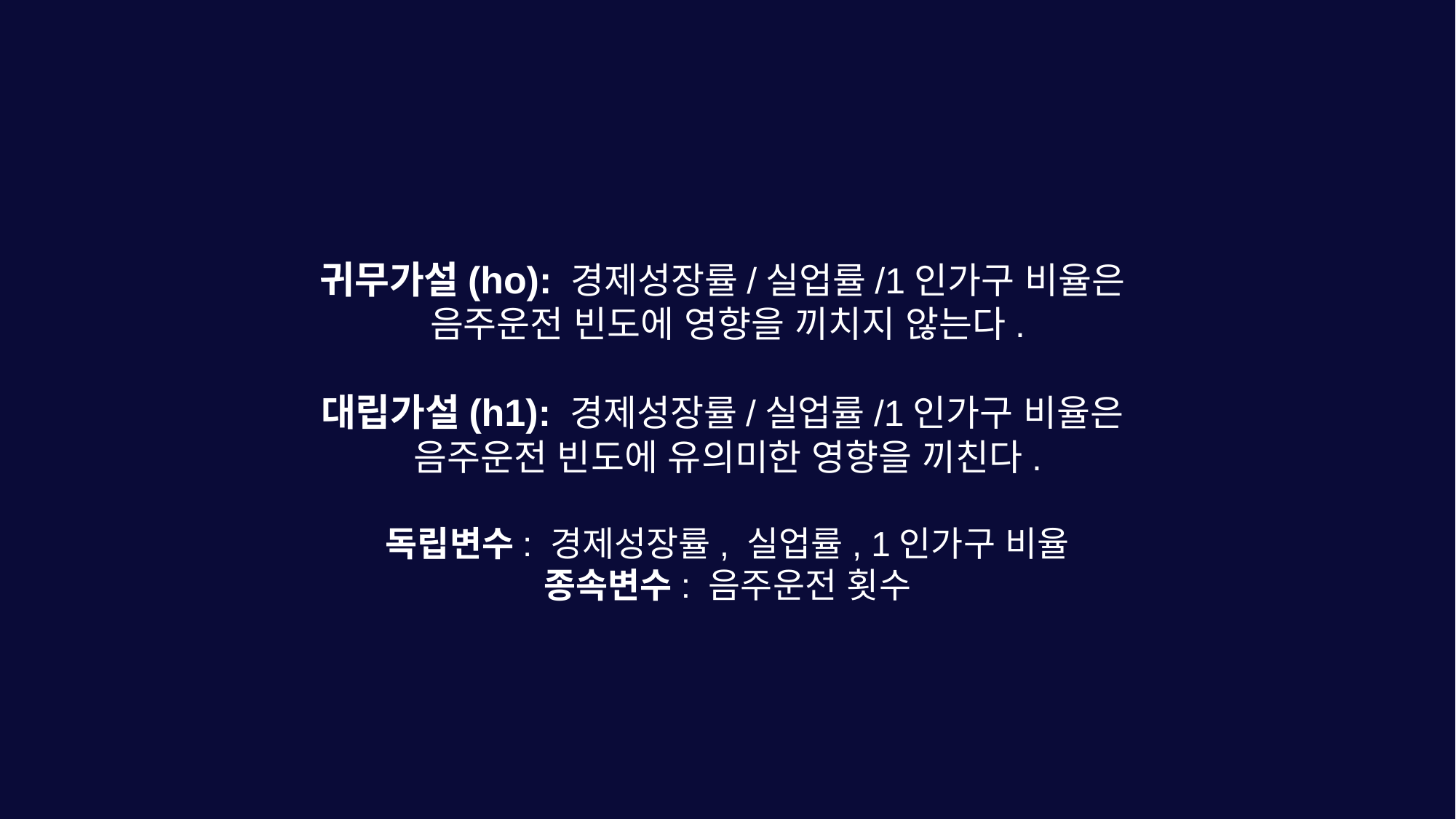

귀무가설(ho): 경제성장률/실업률/1인가구 비율은
음주운전 빈도에 영향을 끼치지 않는다.

대립가설(h1): 경제성장률/실업률/1인가구 비율은
음주운전 빈도에 유의미한 영향을 끼친다.

독립변수: 경제성장률, 실업률, 1인가구 비율
종속변수: 음주운전 횟수